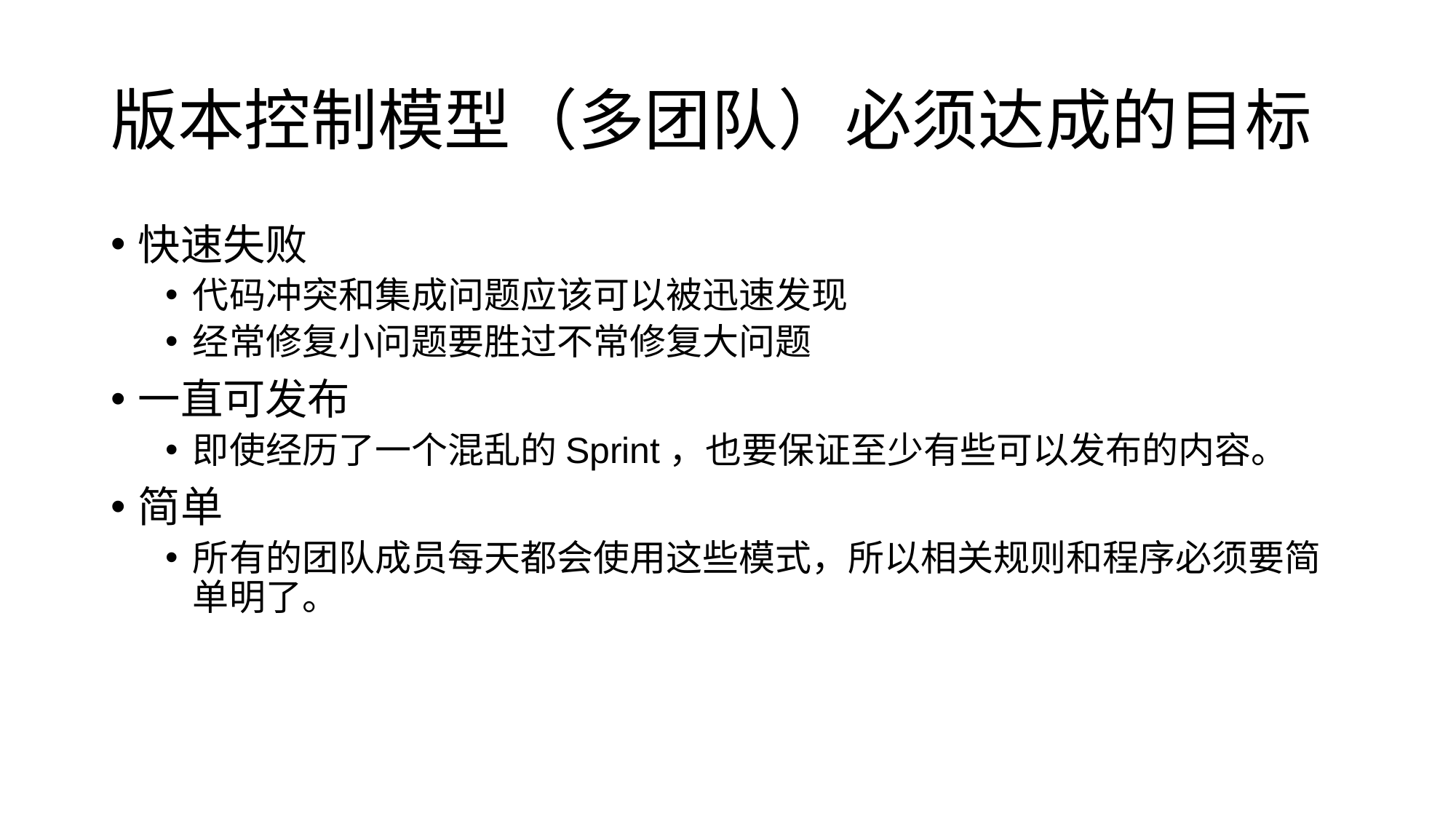

# 版本控制模型（多团队）必须达成的目标
快速失败
代码冲突和集成问题应该可以被迅速发现
经常修复小问题要胜过不常修复大问题
一直可发布
即使经历了一个混乱的Sprint，也要保证至少有些可以发布的内容。
简单
所有的团队成员每天都会使用这些模式，所以相关规则和程序必须要简单明了。